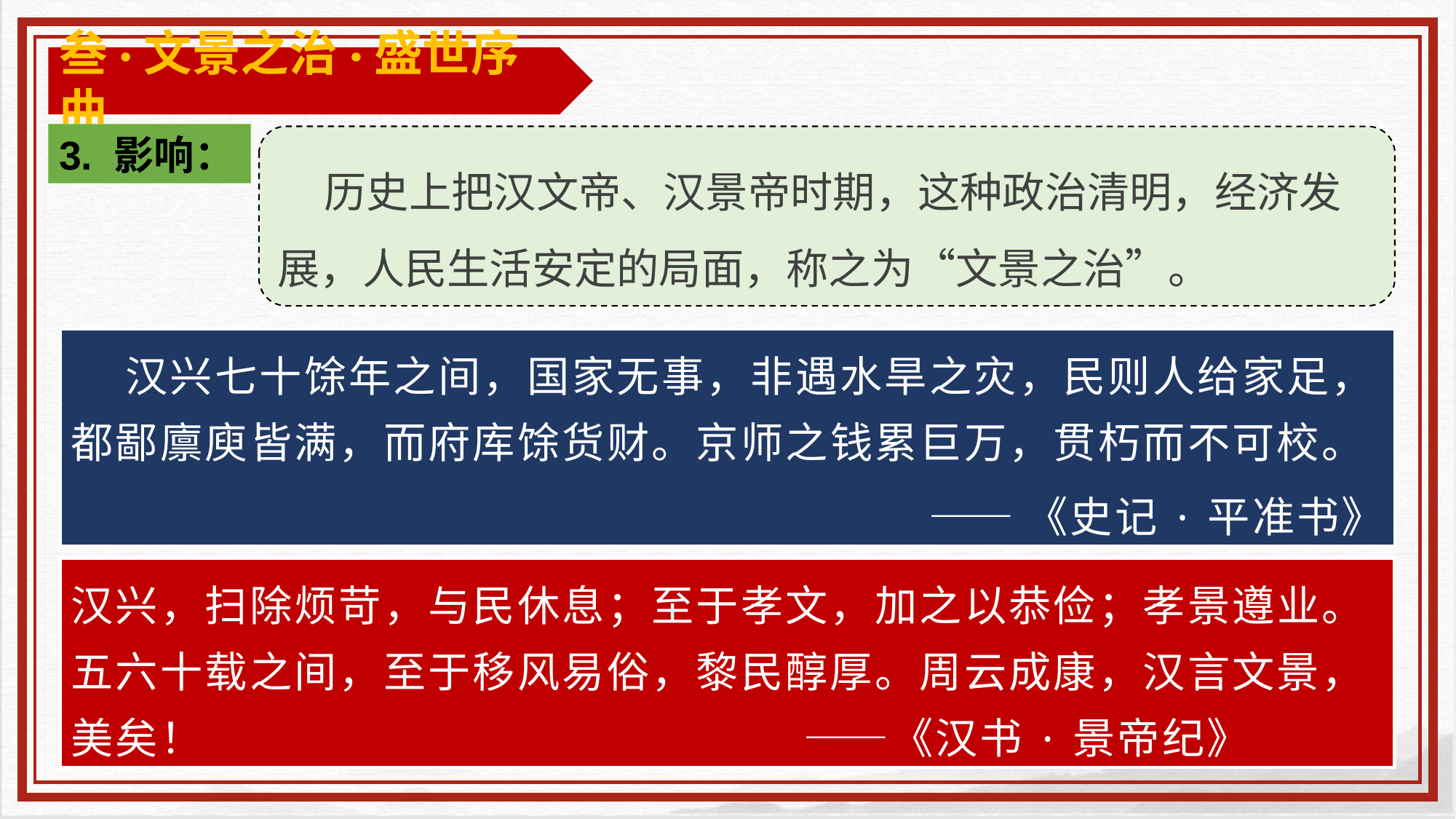

叁·文景之治·盛世序曲
3. 影响：
    历史上把汉文帝、汉景帝时期，这种政治清明，经济发展，人民生活安定的局面，称之为“文景之治”。
汉兴七十馀年之间，国家无事，非遇水旱之灾，民则人给家足，都鄙廪庾皆满，而府库馀货财。京师之钱累巨万，贯朽而不可校。
——《史记·平准书》
汉兴，扫除烦苛，与民休息；至于孝文，加之以恭俭；孝景遵业。五六十载之间，至于移风易俗，黎民醇厚。周云成康，汉言文景，美矣！                                                   ——《汉书·景帝纪》